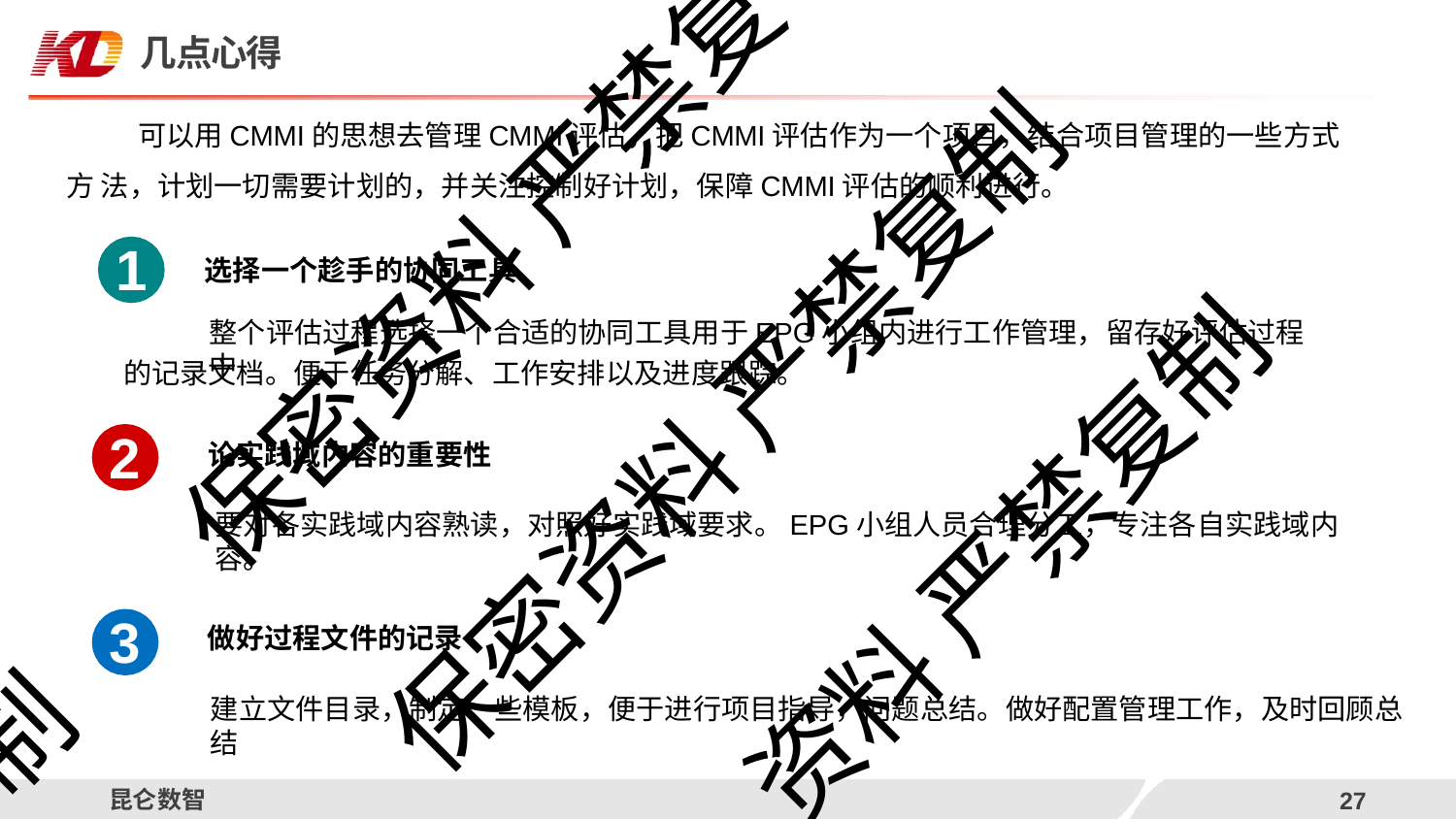

几点心得
可以用CMMI的思想去管理CMMI评估，把CMMI评估作为一个项目，结合项目管理的一些方式方 法，计划一切需要计划的，并关注控制好计划，保障CMMI评估的顺利进行。

保密资料 严禁复
1

选择一个趁手的协同工具
整个评估过程选择一个合适的协同工具用于EPG小组内进行工作管理，留存好评估过程中
的记录文档。便于任务分解、工作安排以及进度跟踪。
保密资料 严禁复制
2

论实践域内容的重要性
资料 严禁复制
要对各实践域内容熟读，对照好实践域要求。EPG小组人员合理分工，专注各自实践域内容。
3

做好过程文件的记录
制
建立文件目录，制定一些模板，便于进行项目指导，问题总结。做好配置管理工作，及时回顾总结
昆仑数智
27